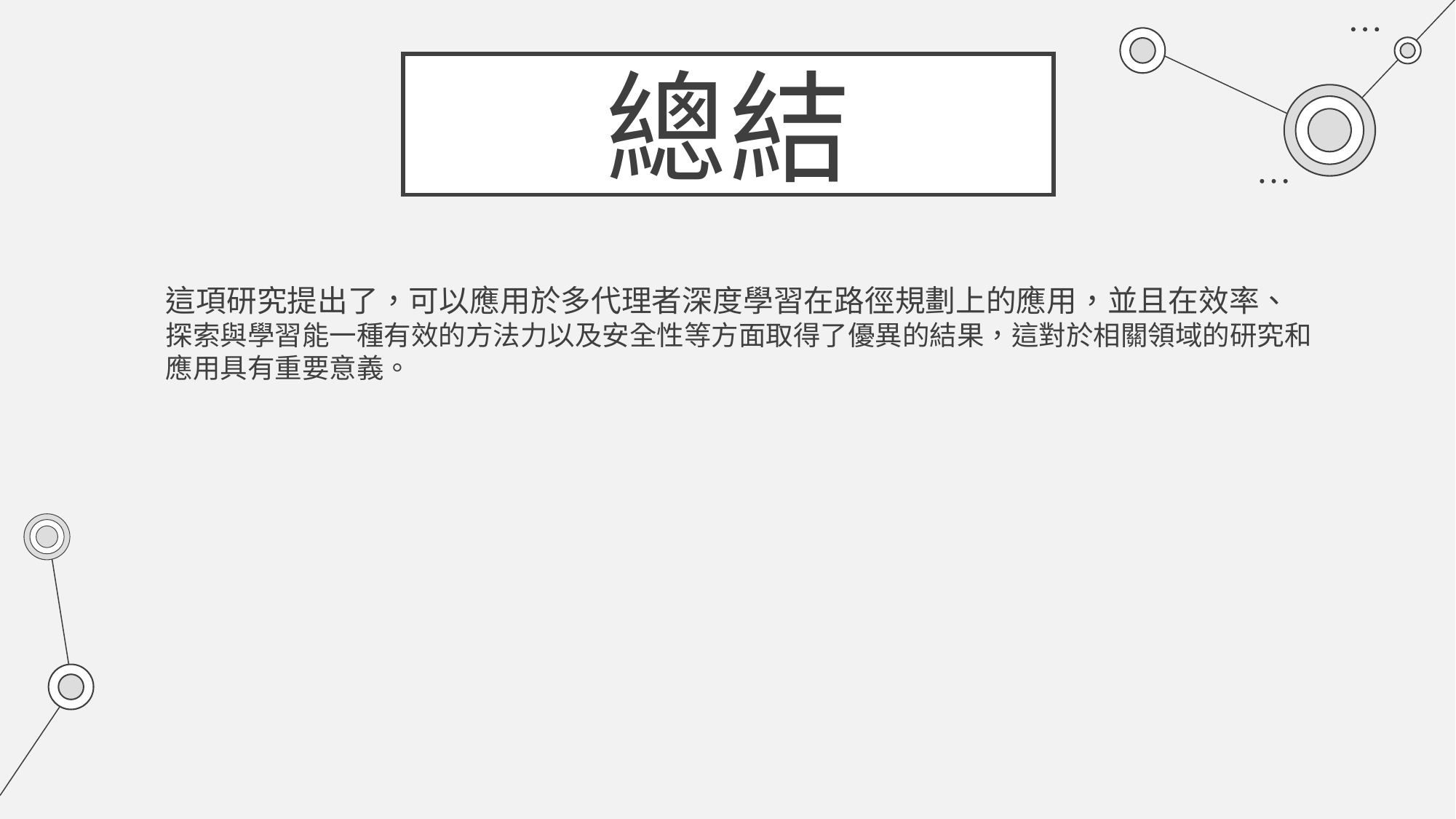

# 總結
這項研究提出了，可以應用於多代理者深度學習在路徑規劃上的應用，並且在效率、
探索與學習能一種有效的方法力以及安全性等方面取得了優異的結果，這對於相關領域的研究和
應用具有重要意義。